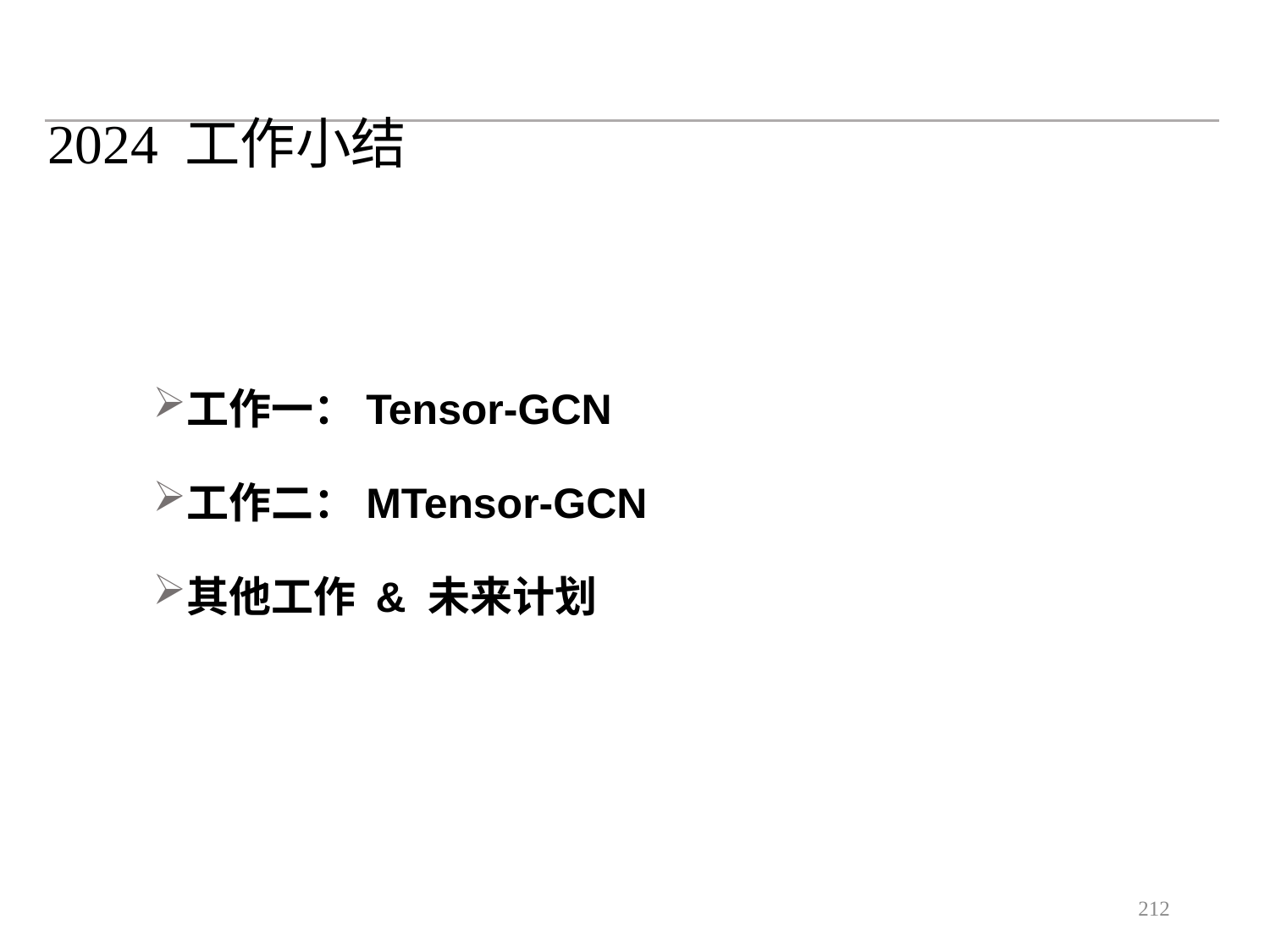

2024 工作小结

工作一：Tensor-GCN
工作二：MTensor-GCN
其他工作 & 未来计划

212